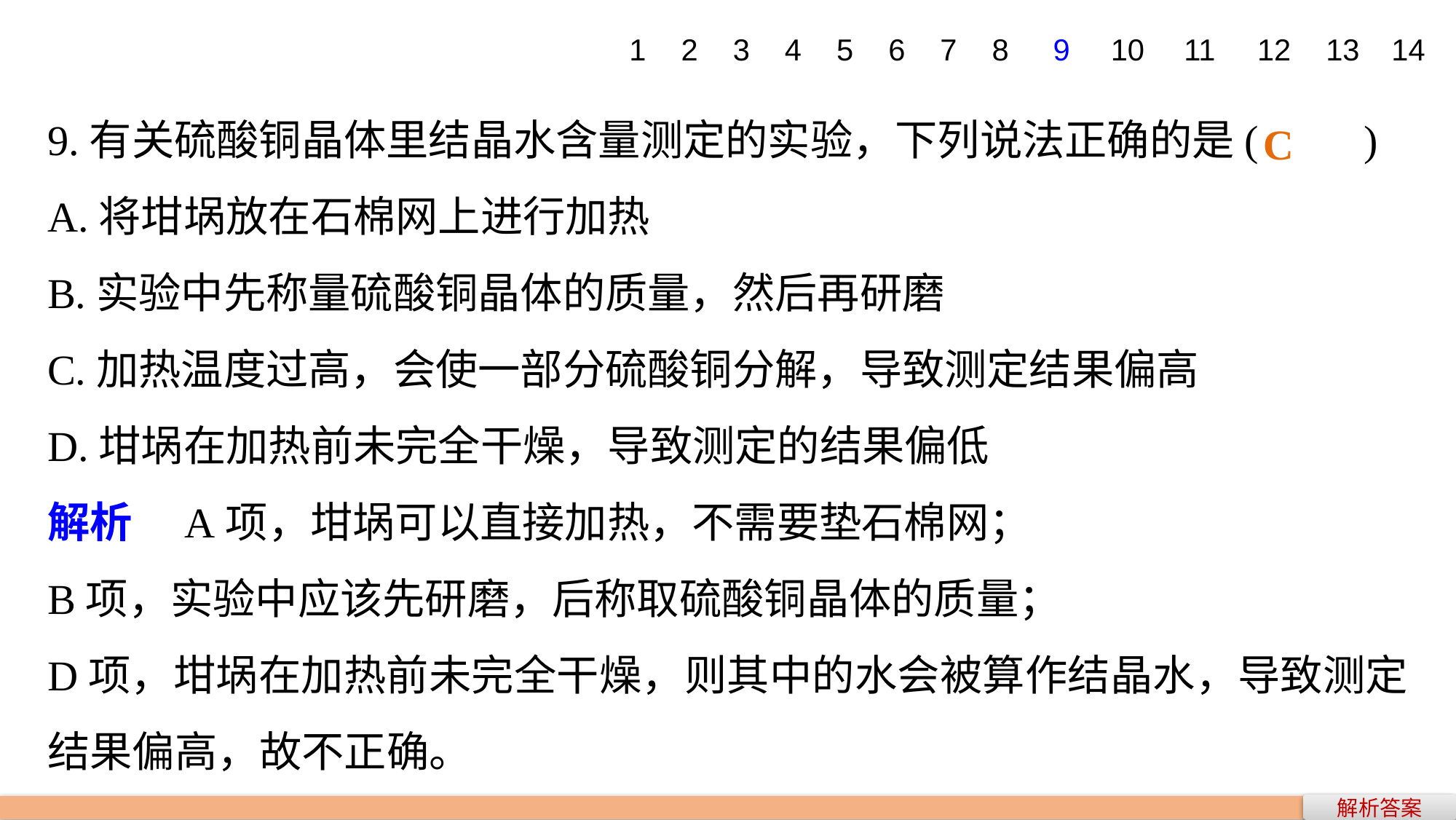

1
2
3
4
5
6
7
8
9
10
11
12
13
14
9.有关硫酸铜晶体里结晶水含量测定的实验，下列说法正确的是(　　)
A.将坩埚放在石棉网上进行加热
B.实验中先称量硫酸铜晶体的质量，然后再研磨
C.加热温度过高，会使一部分硫酸铜分解，导致测定结果偏高
D.坩埚在加热前未完全干燥，导致测定的结果偏低
解析　A项，坩埚可以直接加热，不需要垫石棉网；
B项，实验中应该先研磨，后称取硫酸铜晶体的质量；
D项，坩埚在加热前未完全干燥，则其中的水会被算作结晶水，导致测定结果偏高，故不正确。
C
解析答案